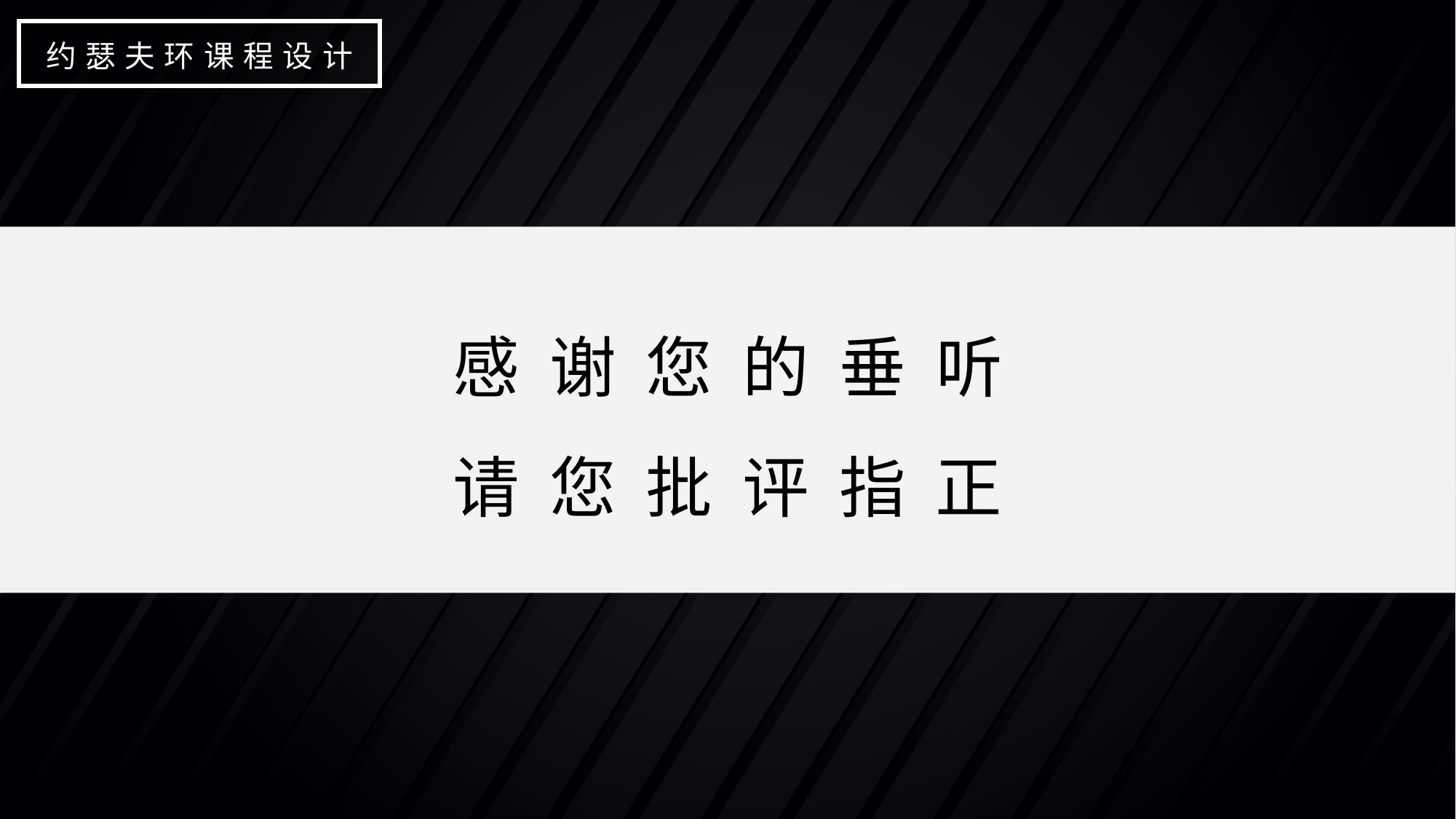

约瑟夫环课程设计

感  谢  您  的  垂  听
请  您  批  评  指  正